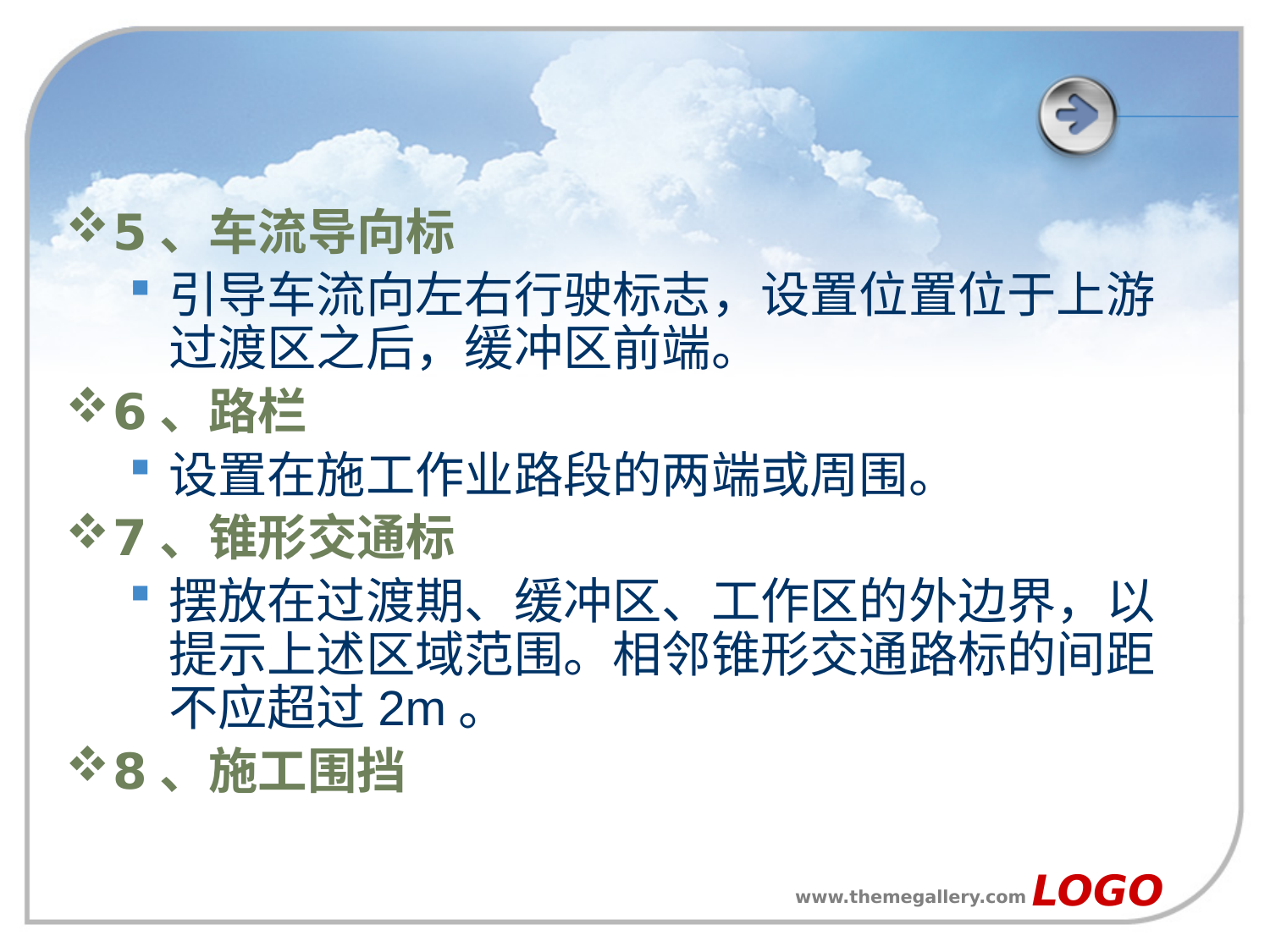

#
5、车流导向标
引导车流向左右行驶标志，设置位置位于上游过渡区之后，缓冲区前端。
6、路栏
设置在施工作业路段的两端或周围。
7、锥形交通标
摆放在过渡期、缓冲区、工作区的外边界，以提示上述区域范围。相邻锥形交通路标的间距不应超过2m。
8、施工围挡
LOGO
www.themegallery.com